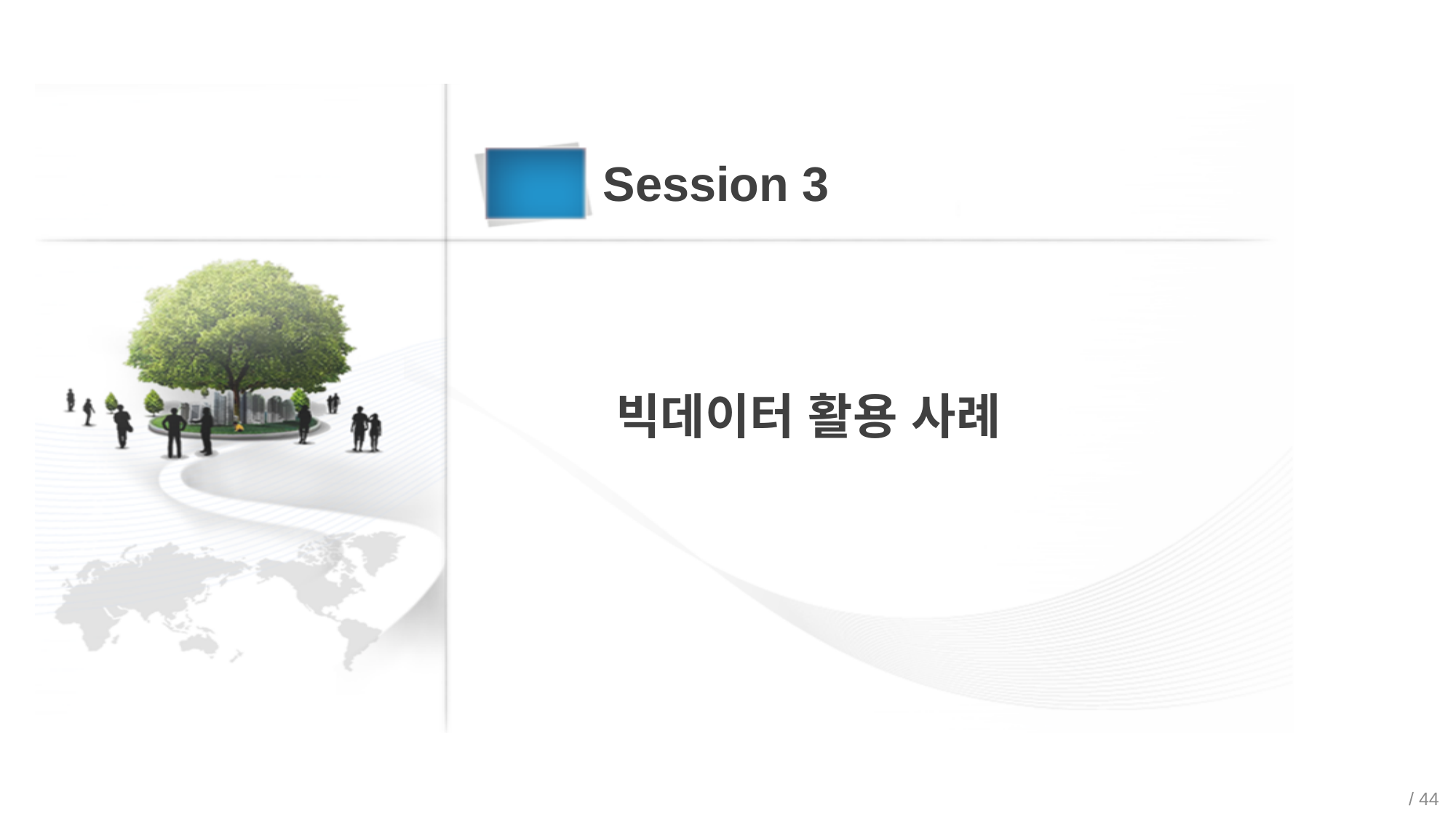

Session 3
빅데이터 활용 사례
/ 44